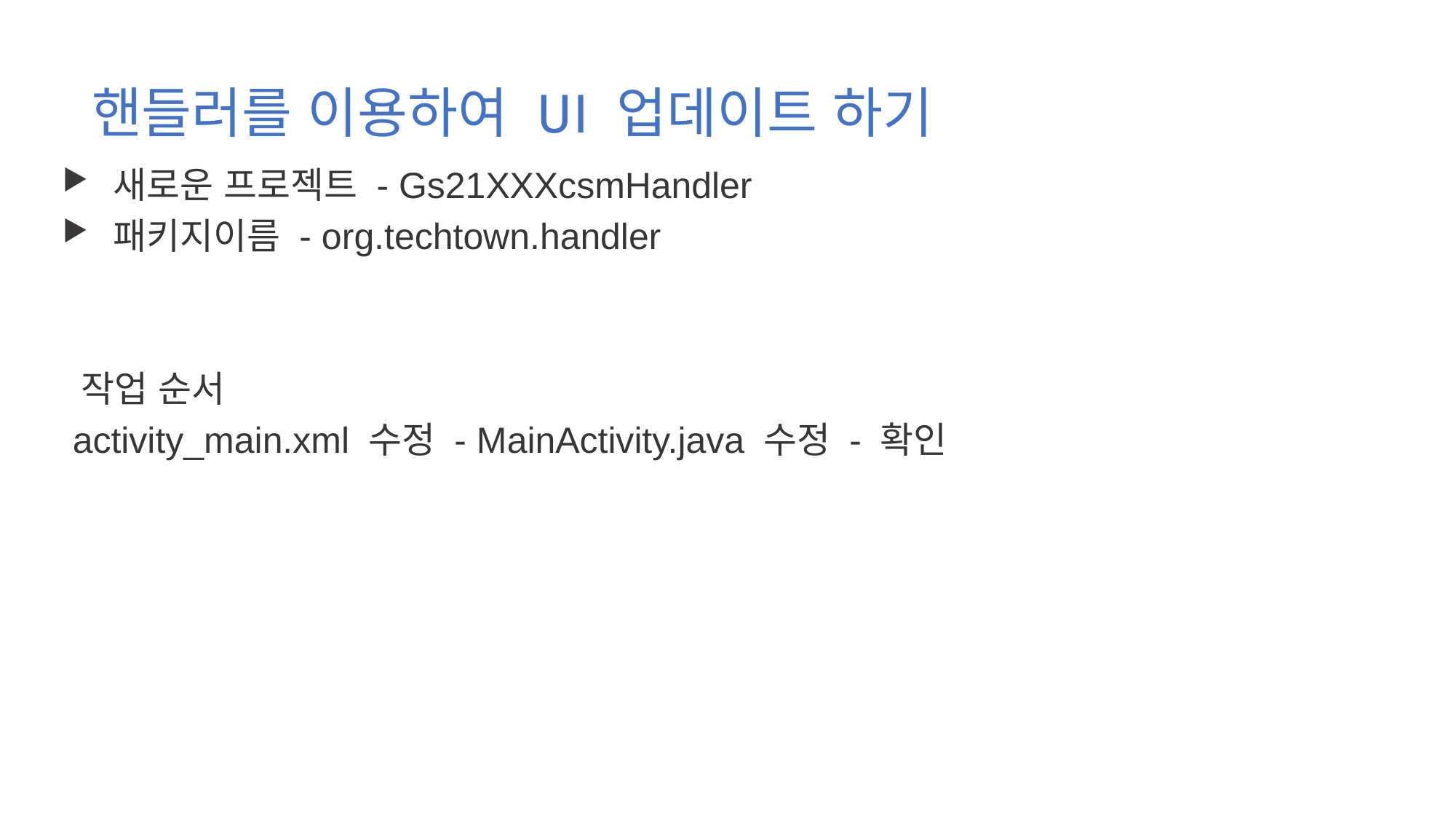

# 핸들러를 이용하여 UI 업데이트 하기
 새로운 프로젝트 - Gs21XXXcsmHandler
 패키지이름 - org.techtown.handler

 작업 순서
 activity_main.xml 수정 - MainActivity.java 수정 - 확인